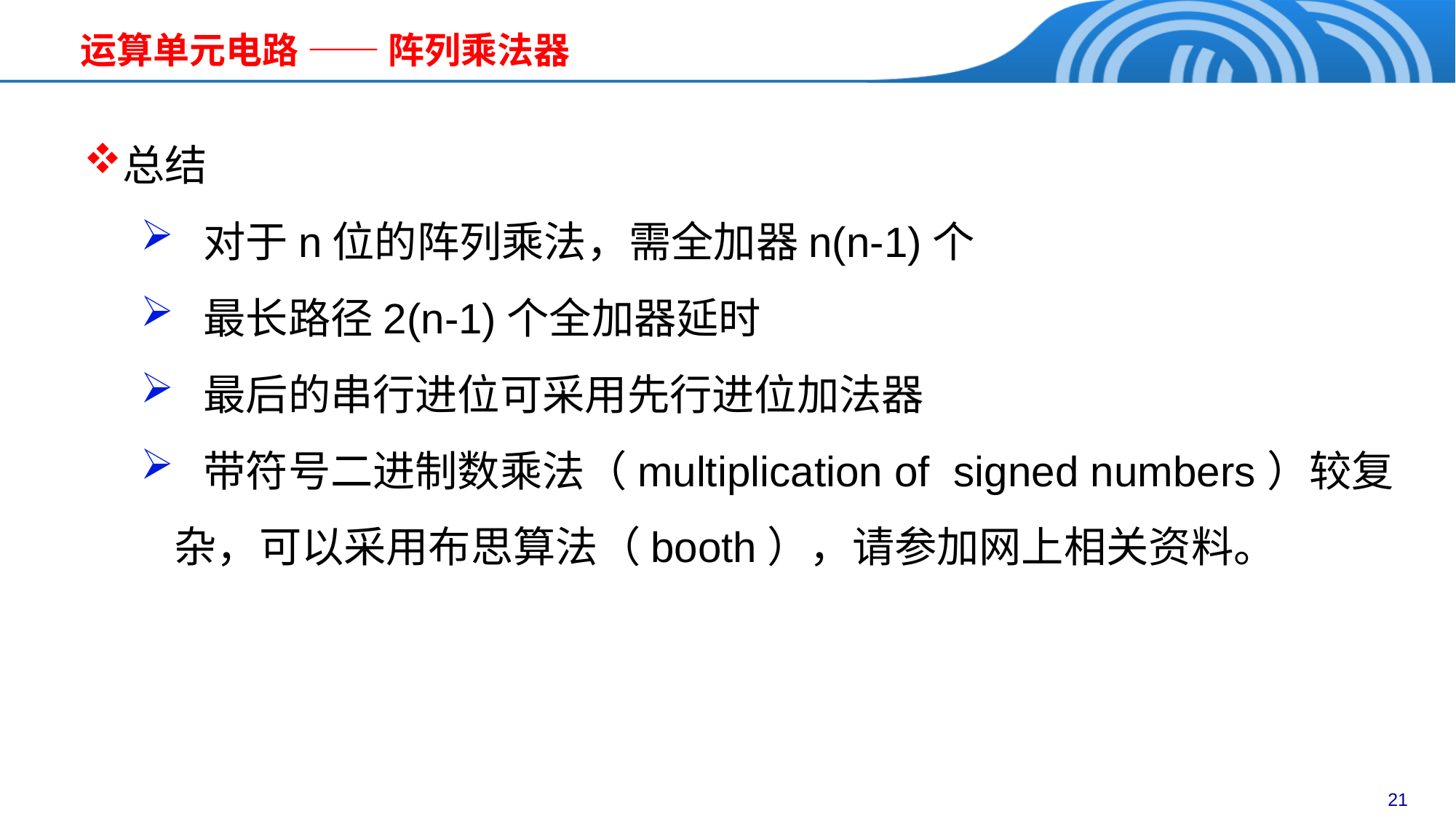

# 运算单元电路 —— 阵列乘法器
总结
  对于n位的阵列乘法，需全加器n(n-1)个
  最长路径2(n-1)个全加器延时
  最后的串行进位可采用先行进位加法器
  带符号二进制数乘法（multiplication of  signed numbers）较复杂，可以采用布思算法（booth），请参加网上相关资料。